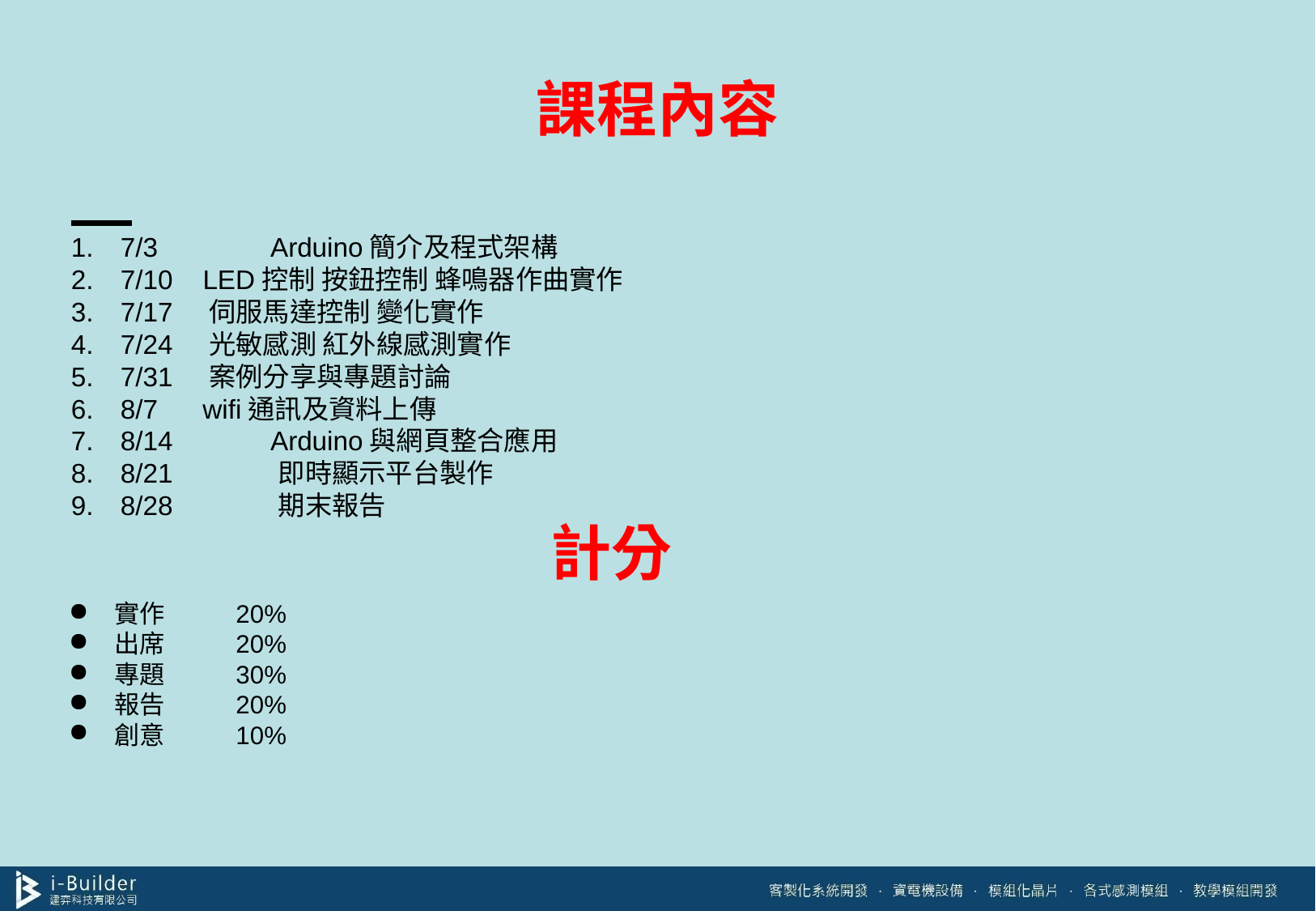

# 課程內容
7/3 	    Arduino簡介及程式架構
7/10    LED控制 按鈕控制 蜂鳴器作曲實作
7/17    伺服馬達控制 變化實作
7/24    光敏感測 紅外線感測實作
7/31    案例分享與專題討論
8/7      wifi通訊及資料上傳
8/14	    Arduino與網頁整合應用
8/21	    即時顯示平台製作
8/28	    期末報告
計分
實作	20%
出席	20%
專題	30%
報告	20%
創意	10%